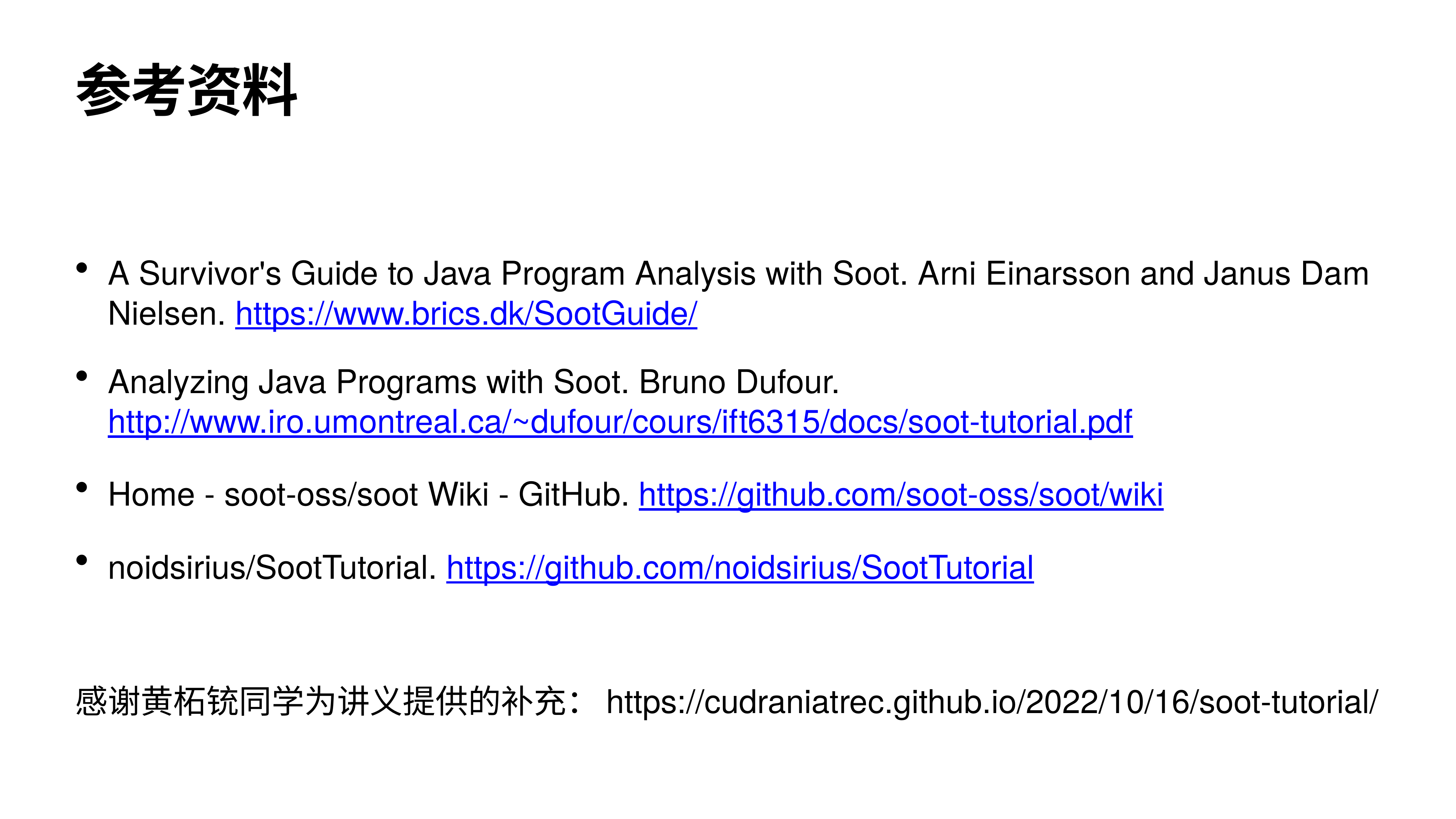

# 参考资料
A Survivor's Guide to Java Program Analysis with Soot. Arni Einarsson and Janus Dam Nielsen. https://www.brics.dk/SootGuide/
Analyzing Java Programs with Soot. Bruno Dufour. http://www.iro.umontreal.ca/~dufour/cours/ift6315/docs/soot-tutorial.pdf
Home - soot-oss/soot Wiki - GitHub. https://github.com/soot-oss/soot/wiki
noidsirius/SootTutorial. https://github.com/noidsirius/SootTutorial

感谢黄柘铳同学为讲义提供的补充：https://cudraniatrec.github.io/2022/10/16/soot-tutorial/